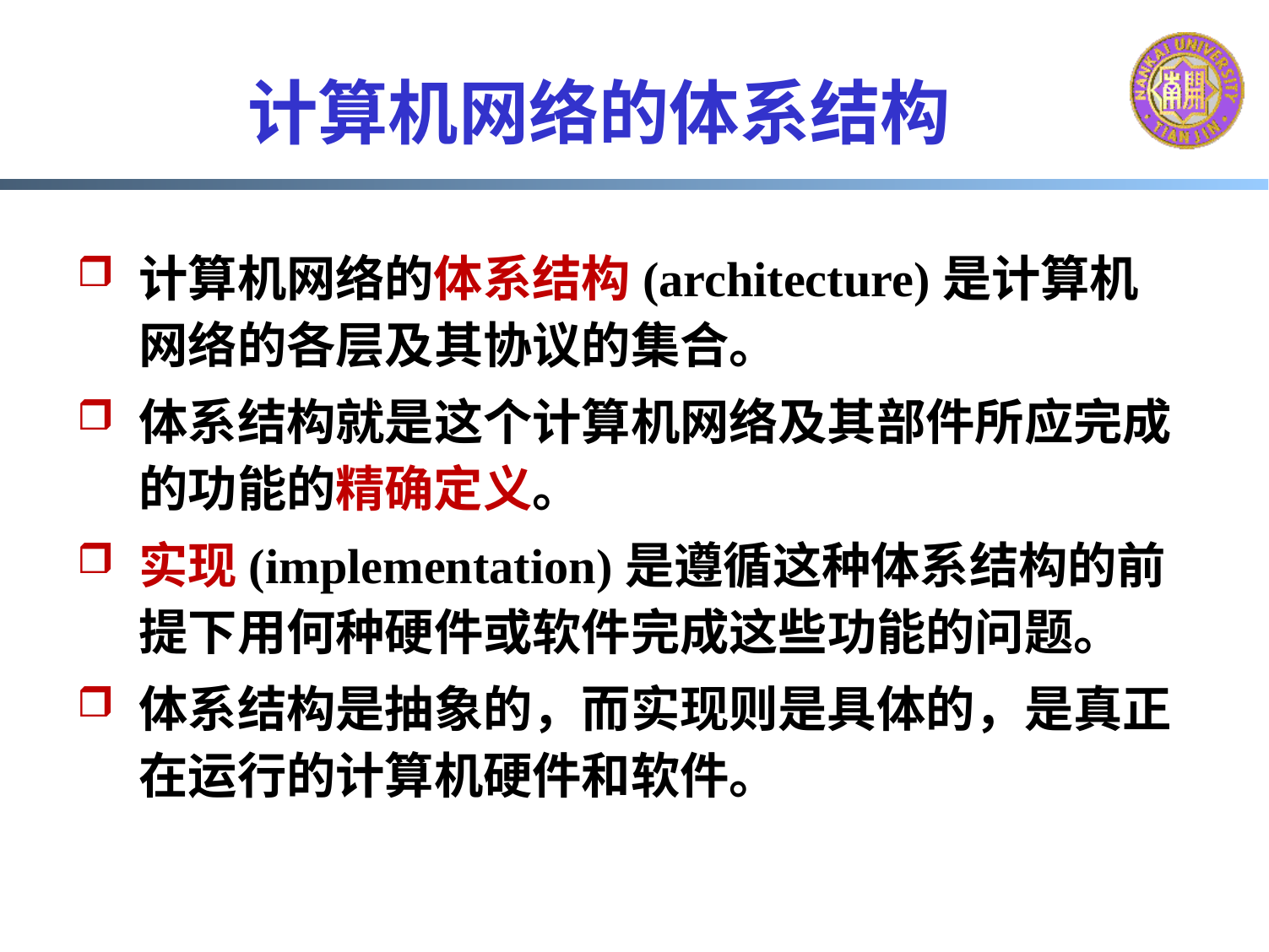

# 计算机网络的体系结构
计算机网络的体系结构(architecture)是计算机网络的各层及其协议的集合。
体系结构就是这个计算机网络及其部件所应完成的功能的精确定义。
实现(implementation)是遵循这种体系结构的前提下用何种硬件或软件完成这些功能的问题。
体系结构是抽象的，而实现则是具体的，是真正在运行的计算机硬件和软件。